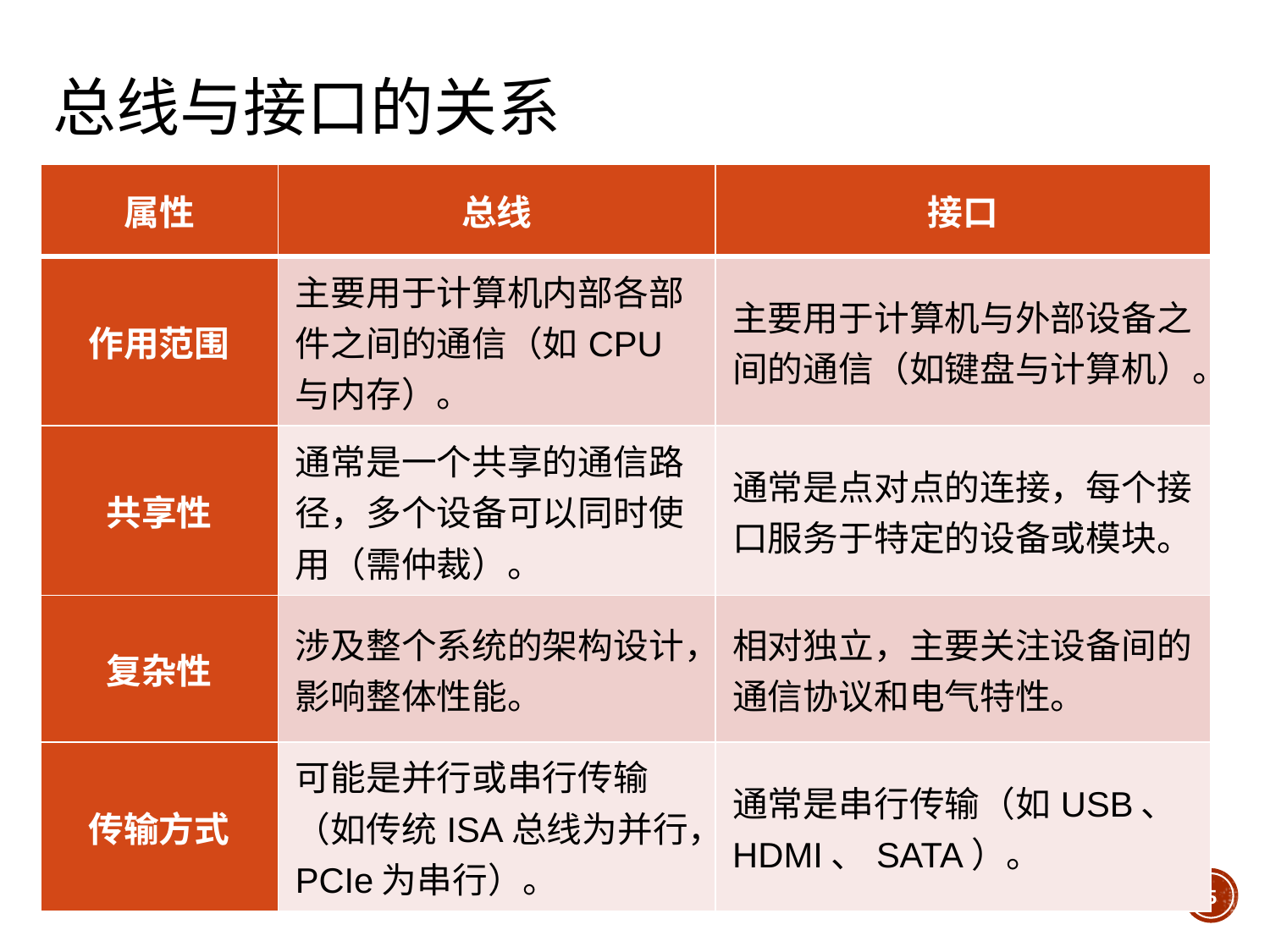

# 总线与接口的关系
| 属性 | 总线 | 接口 |
| --- | --- | --- |
| 作用范围 | 主要用于计算机内部各部件之间的通信（如CPU与内存）。 | 主要用于计算机与外部设备之间的通信（如键盘与计算机）。 |
| 共享性 | 通常是一个共享的通信路径，多个设备可以同时使用（需仲裁）。 | 通常是点对点的连接，每个接口服务于特定的设备或模块。 |
| 复杂性 | 涉及整个系统的架构设计，影响整体性能。 | 相对独立，主要关注设备间的通信协议和电气特性。 |
| 传输方式 | 可能是并行或串行传输（如传统ISA总线为并行，PCIe为串行）。 | 通常是串行传输（如USB、HDMI、SATA）。 |
第一章 嵌入式系统概论
2025/6/18
5